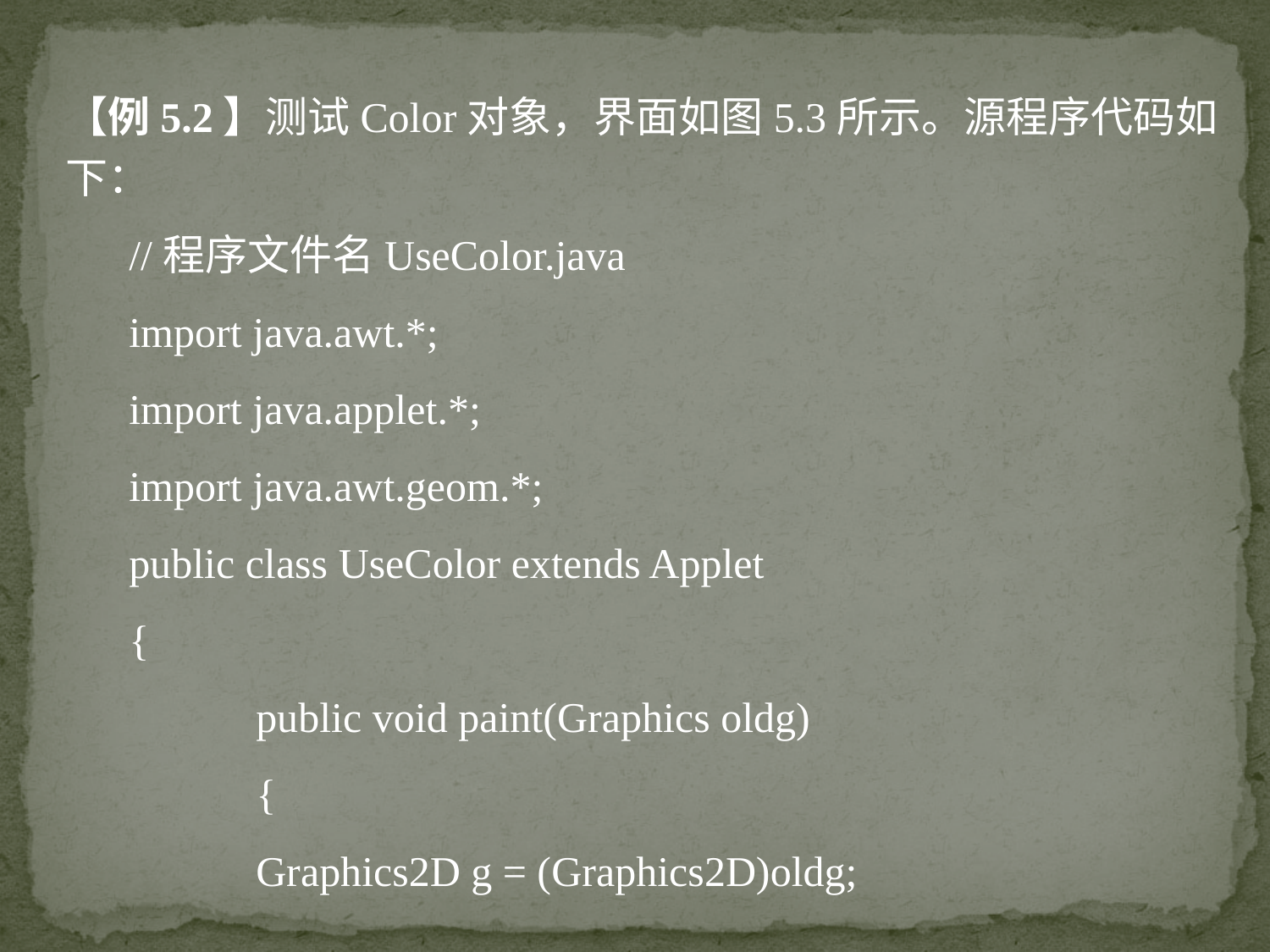

【例5.2】测试Color对象，界面如图5.3所示。源程序代码如下：
//程序文件名UseColor.java
import java.awt.*;
import java.applet.*;
import java.awt.geom.*;
public class UseColor extends Applet
{
	public void paint(Graphics oldg)
	{
	Graphics2D g = (Graphics2D)oldg;